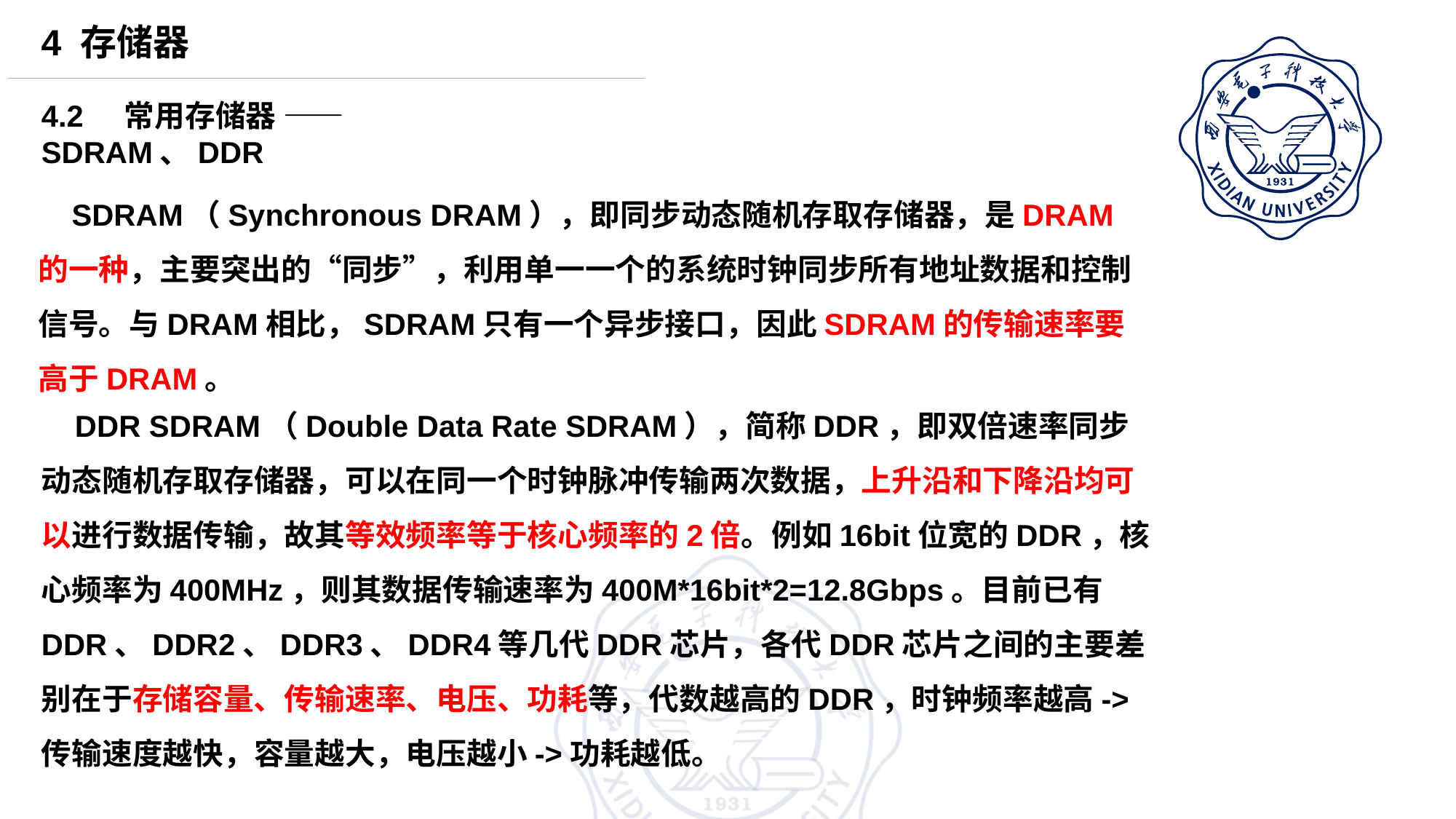

4 存储器

4.2    常用存储器 —— SDRAM、DDR
    SDRAM（Synchronous DRAM），即同步动态随机存取存储器，是DRAM的一种，主要突出的“同步”，利用单一一个的系统时钟同步所有地址数据和控制信号。与DRAM相比，SDRAM只有一个异步接口，因此SDRAM的传输速率要高于DRAM。
    DDR SDRAM（Double Data Rate SDRAM），简称DDR，即双倍速率同步动态随机存取存储器，可以在同一个时钟脉冲传输两次数据，上升沿和下降沿均可以进行数据传输，故其等效频率等于核心频率的2倍。例如16bit位宽的DDR，核心频率为400MHz，则其数据传输速率为400M*16bit*2=12.8Gbps。目前已有DDR、DDR2、DDR3、DDR4等几代DDR芯片，各代DDR芯片之间的主要差别在于存储容量、传输速率、电压、功耗等，代数越高的DDR，时钟频率越高->传输速度越快，容量越大，电压越小->功耗越低。